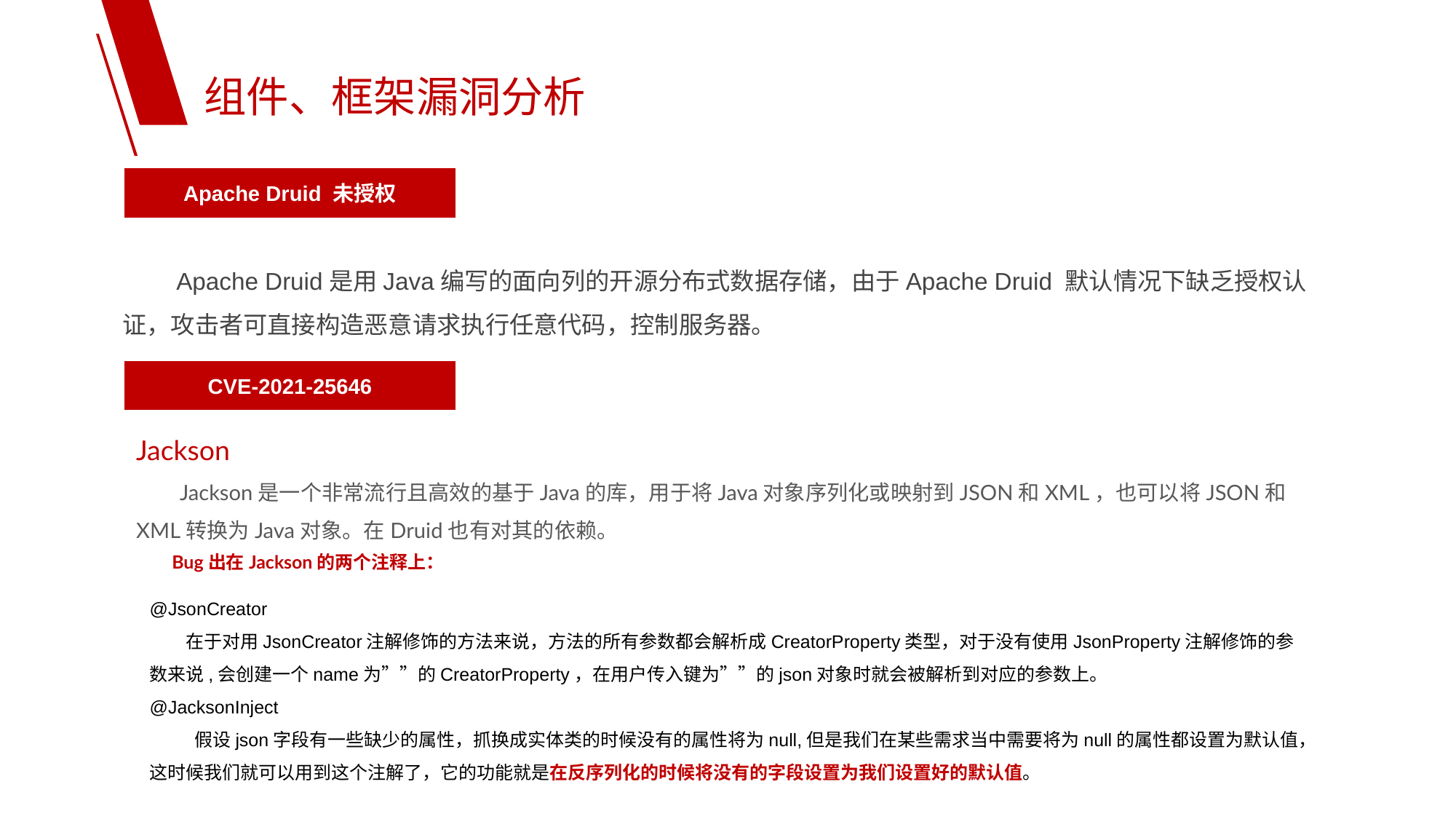

组件、框架漏洞分析
Apache Druid 未授权
        Apache Druid是用Java编写的面向列的开源分布式数据存储，由于Apache Druid 默认情况下缺乏授权认证，攻击者可直接构造恶意请求执行任意代码，控制服务器。
CVE-2021-25646
Jackson
        Jackson是一个非常流行且高效的基于Java的库，用于将Java对象序列化或映射到JSON和XML，也可以将JSON和XML转换为Java对象。在Druid也有对其的依赖。
Bug出在Jackson的两个注释上：
@JsonCreator
        在于对用JsonCreator注解修饰的方法来说，方法的所有参数都会解析成CreatorProperty类型，对于没有使用JsonProperty注解修饰的参数来说,会创建一个name为””的CreatorProperty，在用户传入键为””的json对象时就会被解析到对应的参数上。
@JacksonInject
        假设json字段有一些缺少的属性，抓换成实体类的时候没有的属性将为null,但是我们在某些需求当中需要将为null的属性都设置为默认值，这时候我们就可以用到这个注解了，它的功能就是在反序列化的时候将没有的字段设置为我们设置好的默认值。